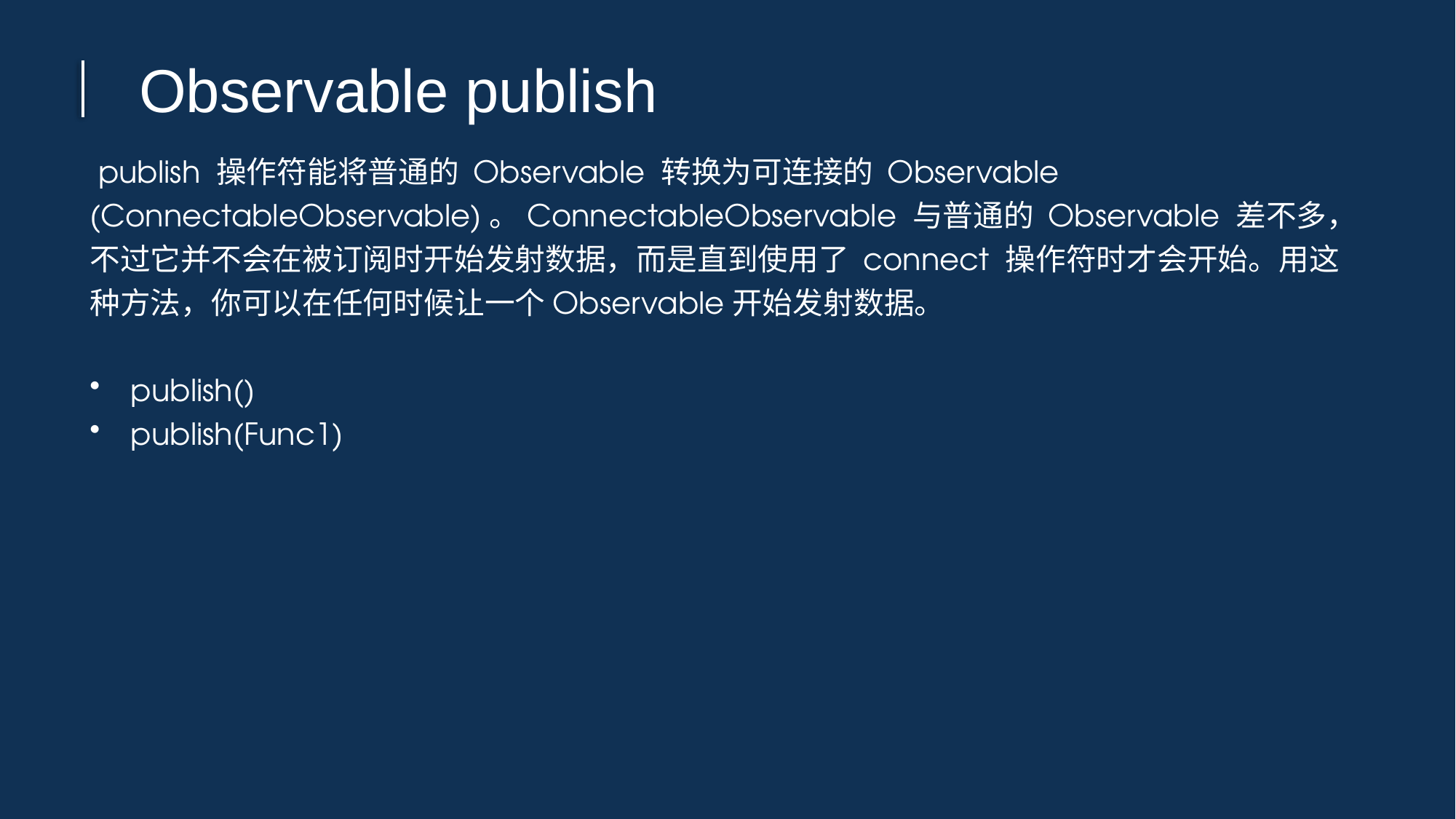

Observable publish
 publish 操作符能将普通的 Observable 转换为可连接的 Observable (ConnectableObservable)。ConnectableObservable 与普通的 Observable 差不多，不过它并不会在被订阅时开始发射数据，而是直到使用了 connect 操作符时才会开始。用这种方法，你可以在任何时候让一个Observable开始发射数据。

publish()
publish(Func1)